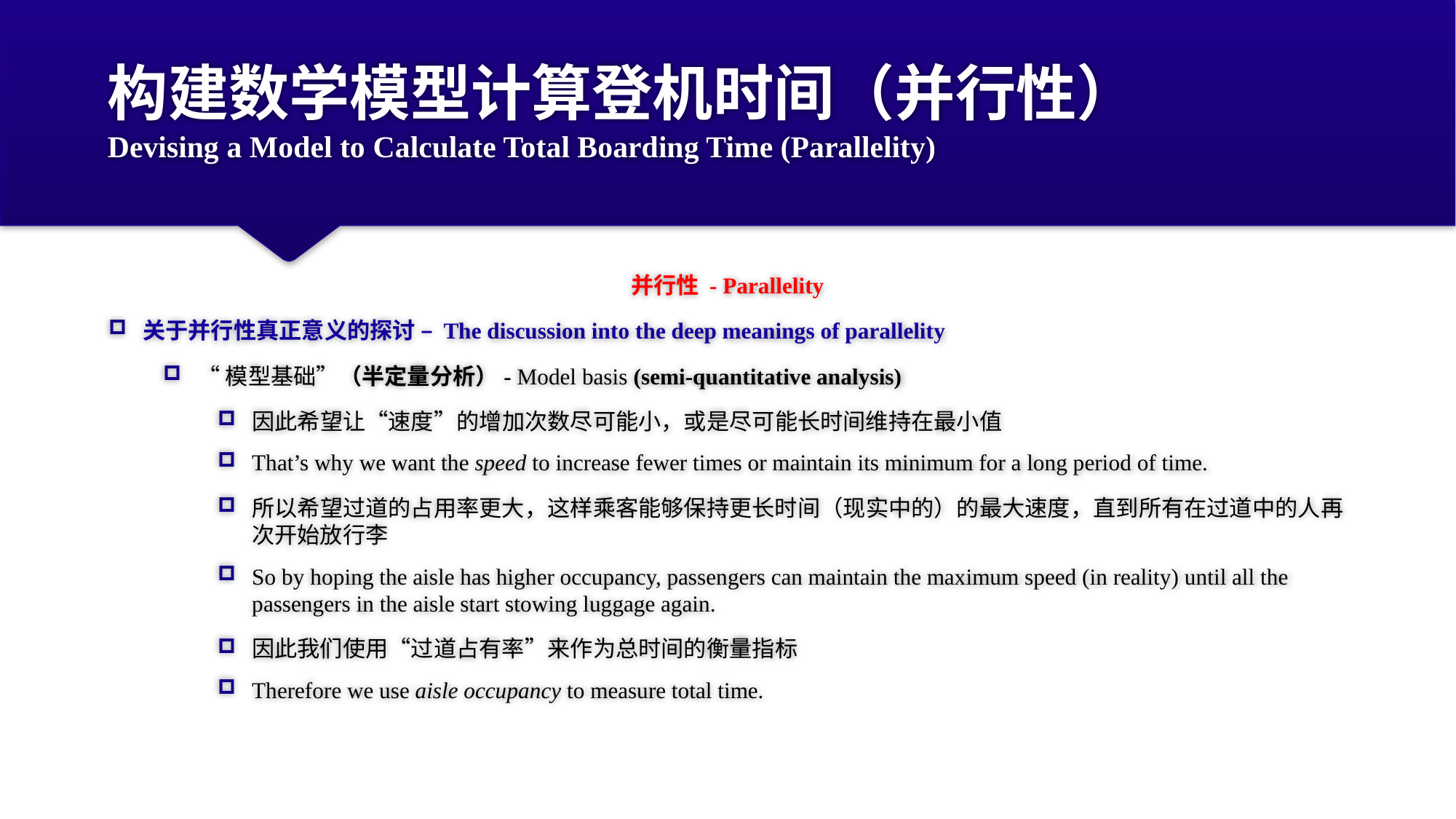

# 构建数学模型计算登机时间（并行性） Devising a Model to Calculate Total Boarding Time (Parallelity)
并行性 - Parallelity
关于并行性真正意义的探讨 – The discussion into the deep meanings of parallelity
“模型基础”（半定量分析）- Model basis (semi-quantitative analysis)
因此希望让“速度”的增加次数尽可能小，或是尽可能长时间维持在最小值
That’s why we want the speed to increase fewer times or maintain its minimum for a long period of time.
所以希望过道的占用率更大，这样乘客能够保持更长时间（现实中的）的最大速度，直到所有在过道中的人再次开始放行李
So by hoping the aisle has higher occupancy, passengers can maintain the maximum speed (in reality) until all the passengers in the aisle start stowing luggage again.
因此我们使用“过道占有率”来作为总时间的衡量指标
Therefore we use aisle occupancy to measure total time.